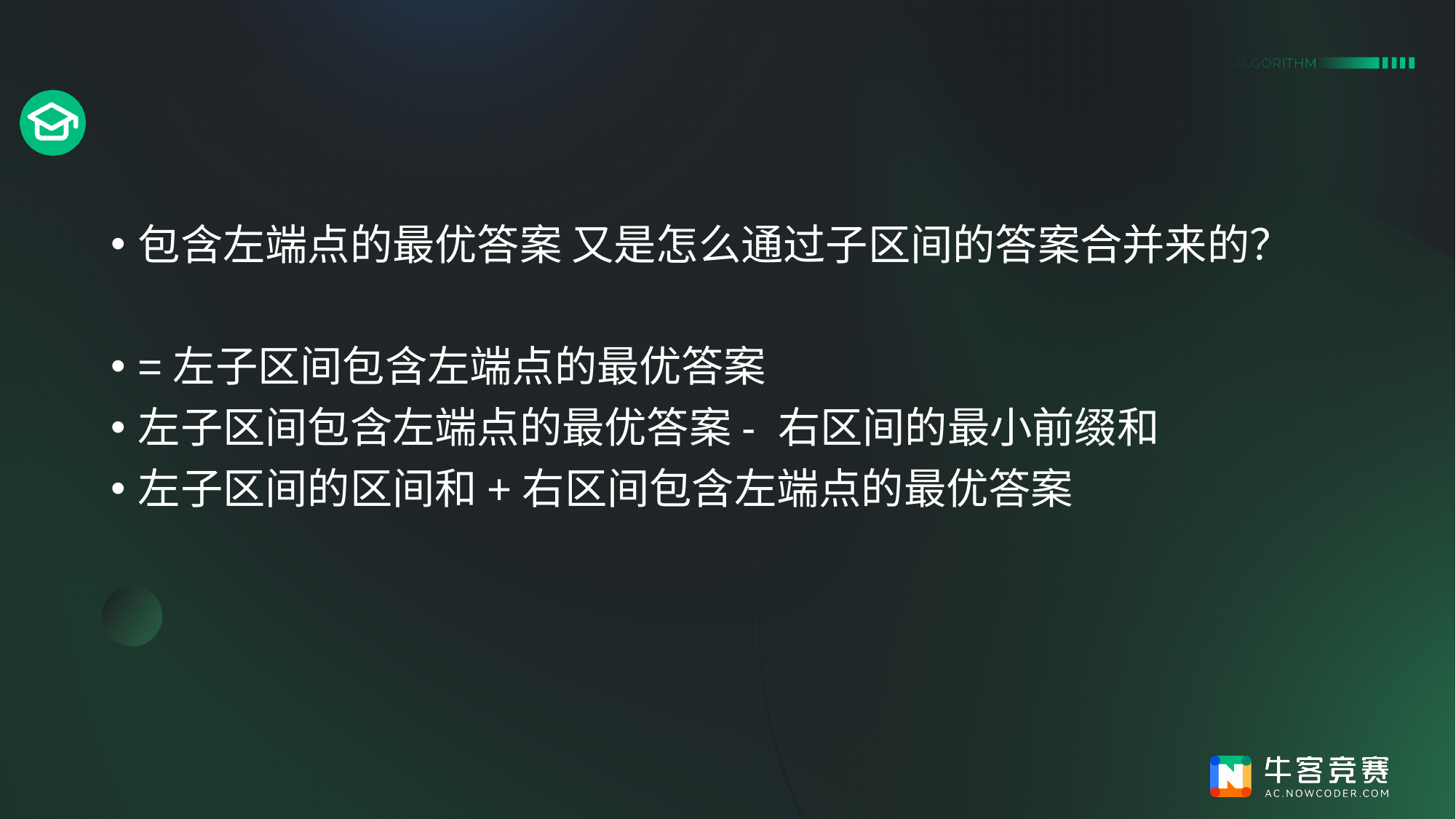

#
包含左端点的最优答案 又是怎么通过子区间的答案合并来的？

=左子区间包含左端点的最优答案
左子区间包含左端点的最优答案- 右区间的最小前缀和
左子区间的区间和+右区间包含左端点的最优答案